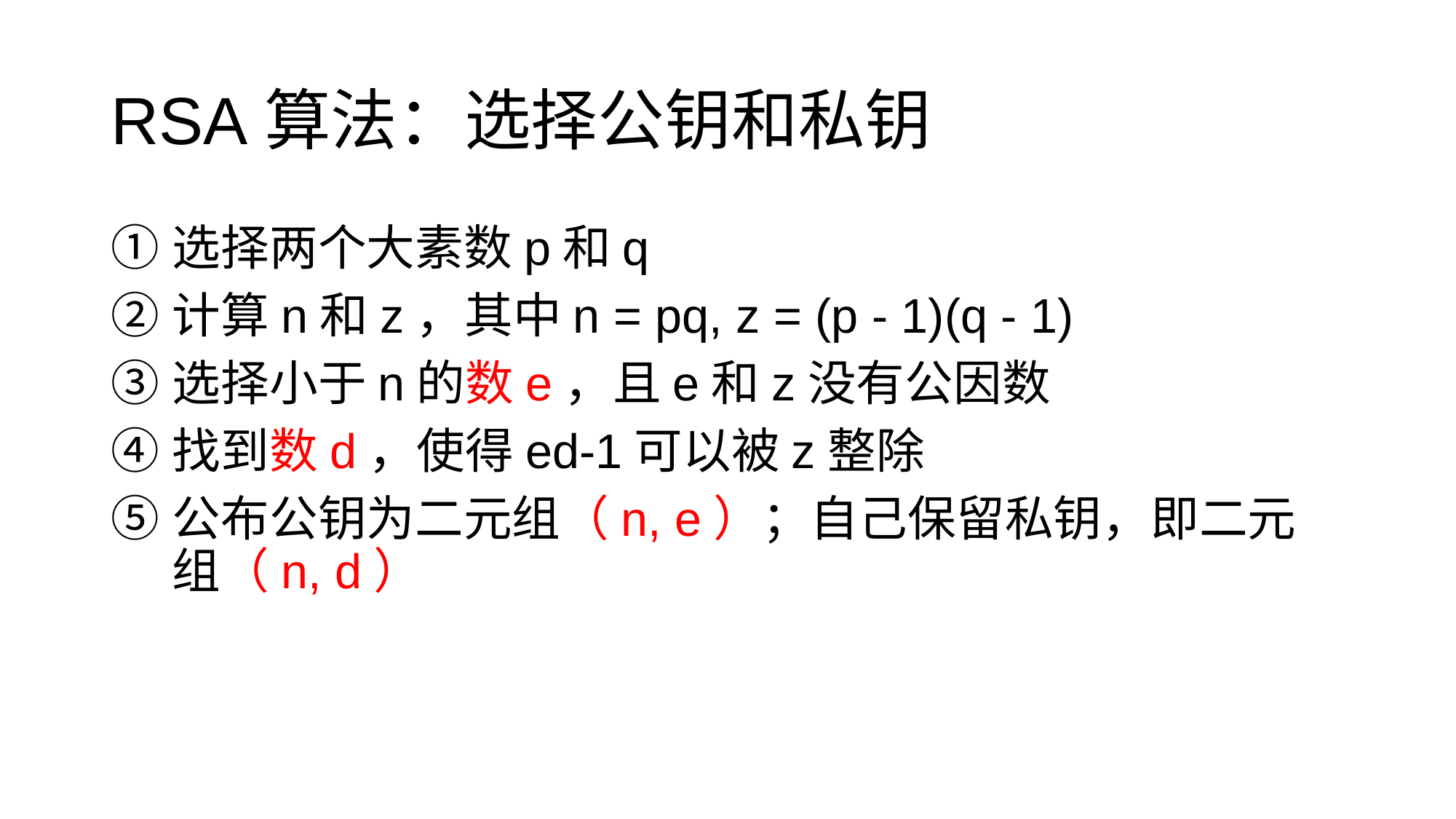

# RSA算法：选择公钥和私钥
选择两个大素数p和q
计算n和z，其中n = pq, z = (p - 1)(q - 1)
选择小于n的数e，且e和z没有公因数
找到数d，使得ed-1可以被z整除
公布公钥为二元组（n, e）；自己保留私钥，即二元组（n, d）